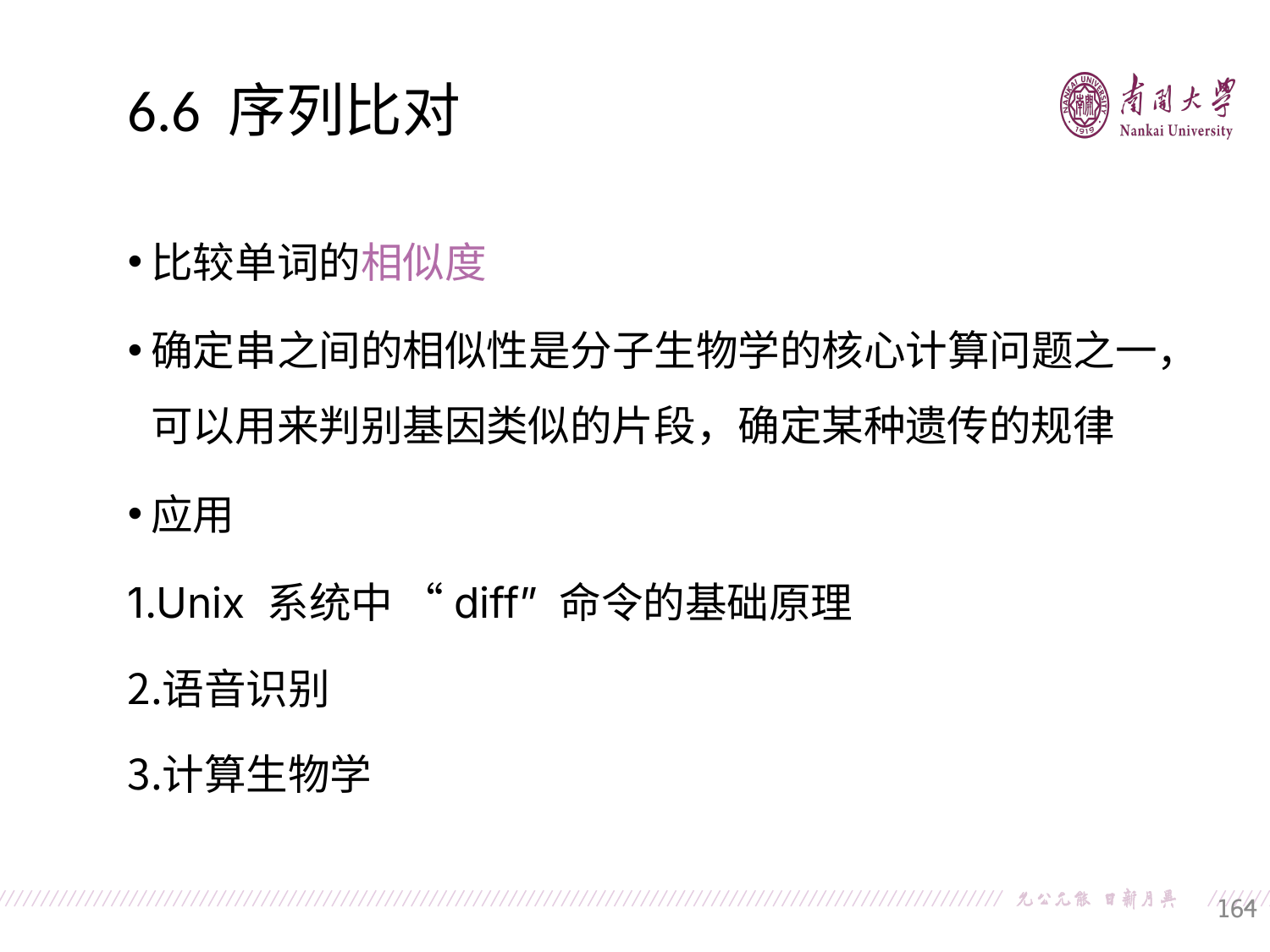

6.6 序列比对
比较单词的相似度
确定串之间的相似性是分子生物学的核心计算问题之一，可以用来判别基因类似的片段，确定某种遗传的规律
应用
Unix 系统中 “diff” 命令的基础原理
语音识别
计算生物学
164